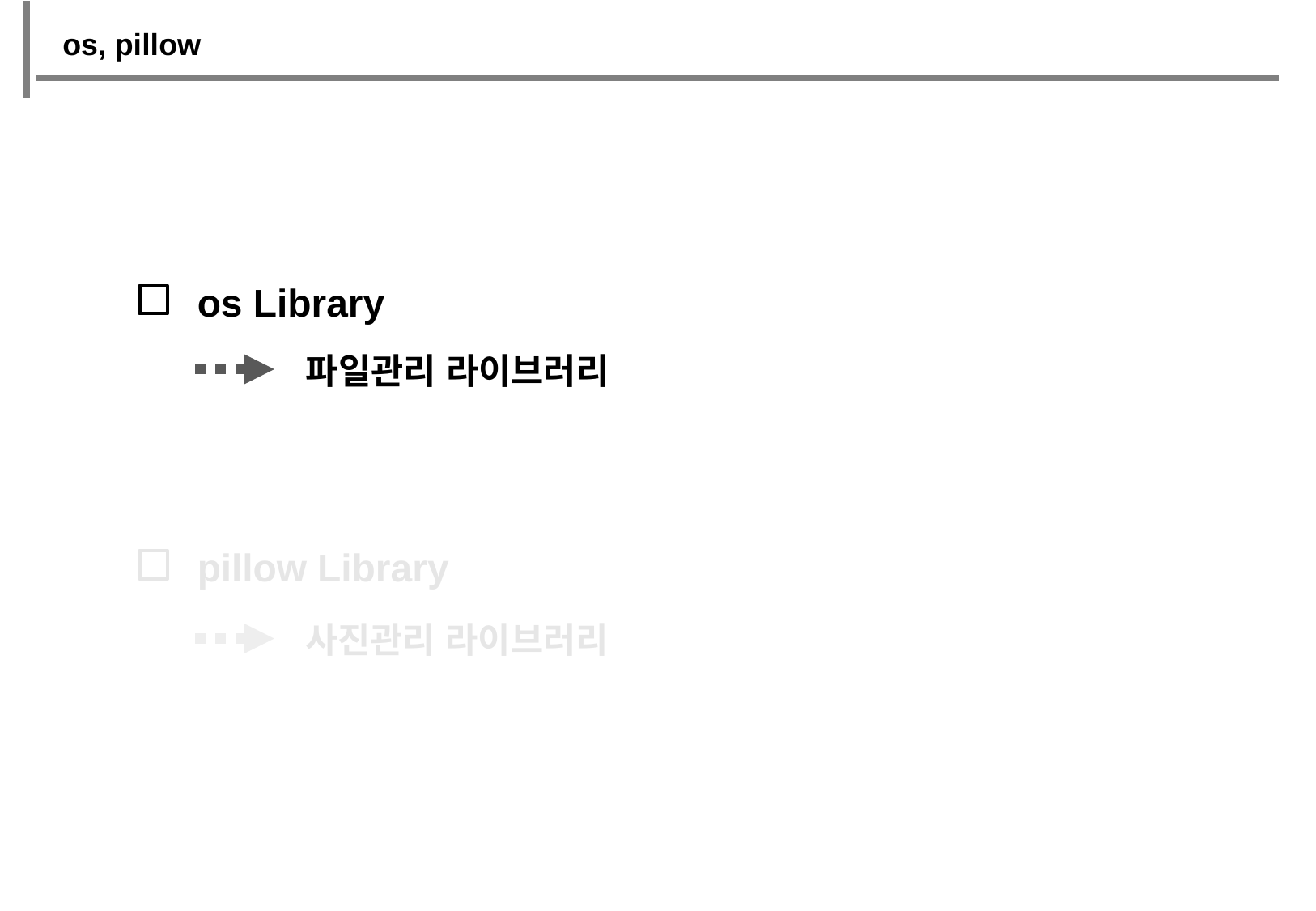

os, pillow

os Library

파일관리 라이브러리

pillow Library

사진관리 라이브러리